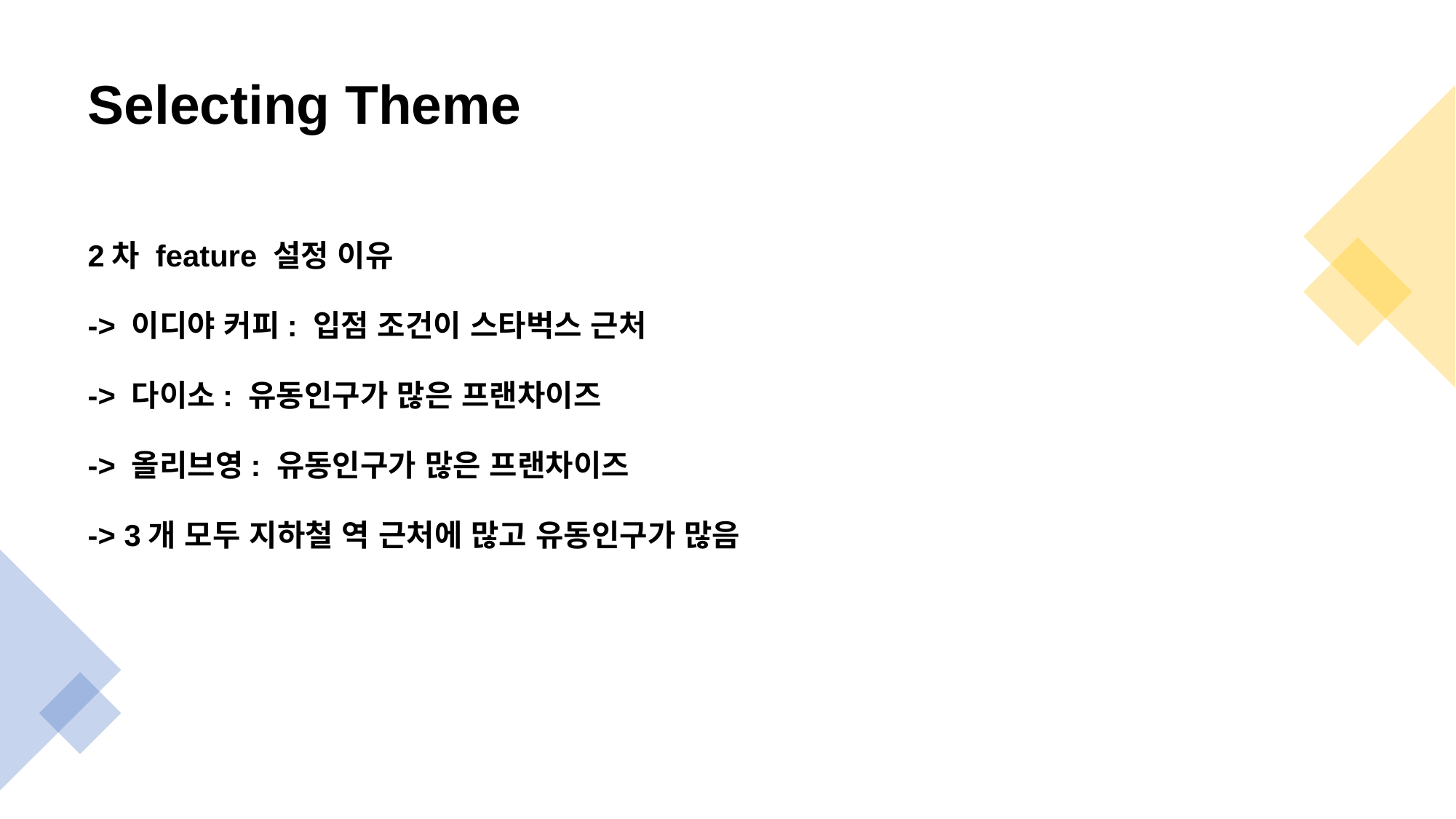

# Selecting Theme

2차 feature 설정 이유
-> 이디야 커피: 입점 조건이 스타벅스 근처
-> 다이소: 유동인구가 많은 프랜차이즈
-> 올리브영: 유동인구가 많은 프랜차이즈
-> 3개 모두 지하철 역 근처에 많고 유동인구가 많음